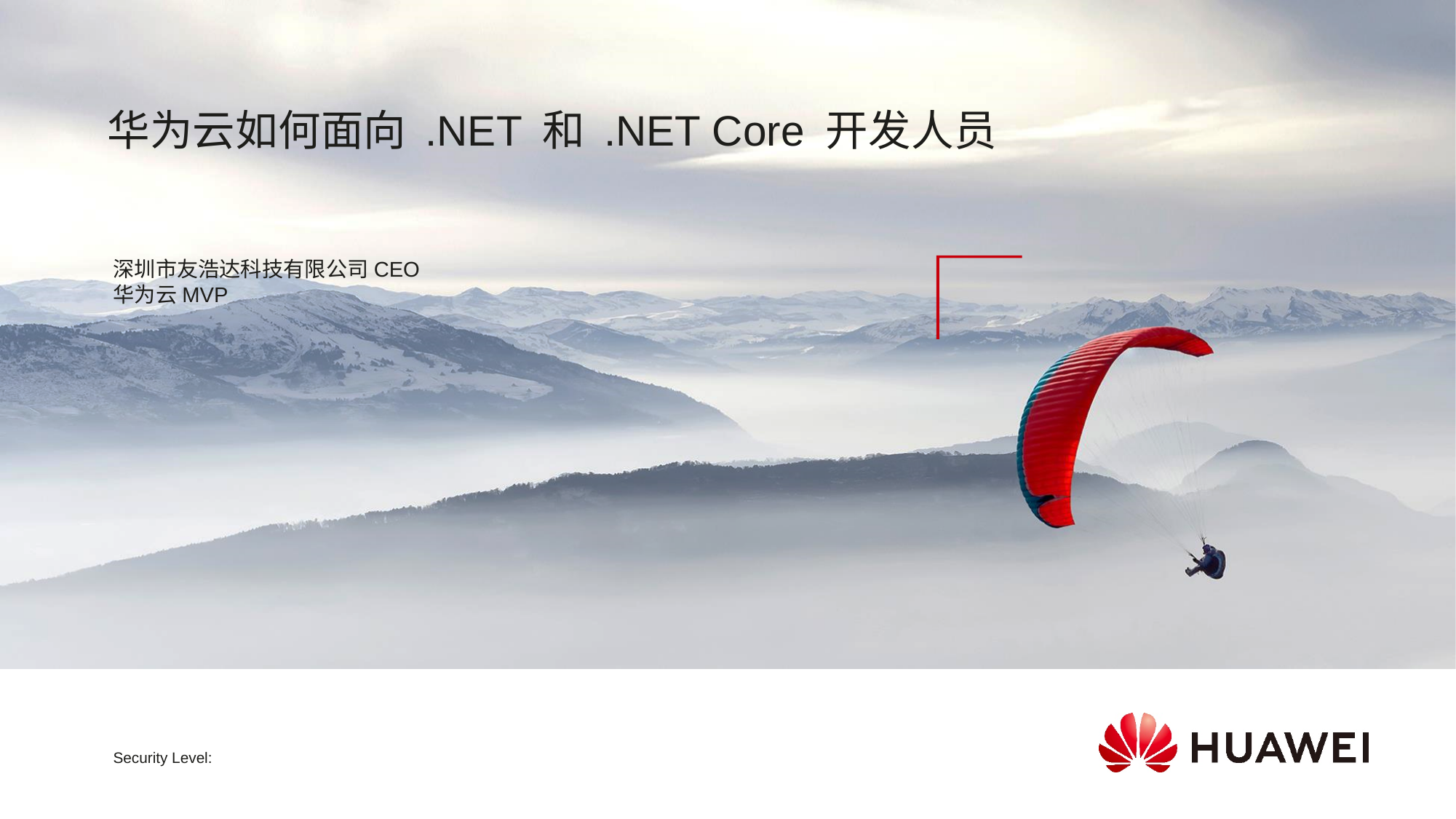

# 华为云如何面向 .NET 和 .NET Core 开发人员
深圳市友浩达科技有限公司CEO
华为云MVP
Security Level: